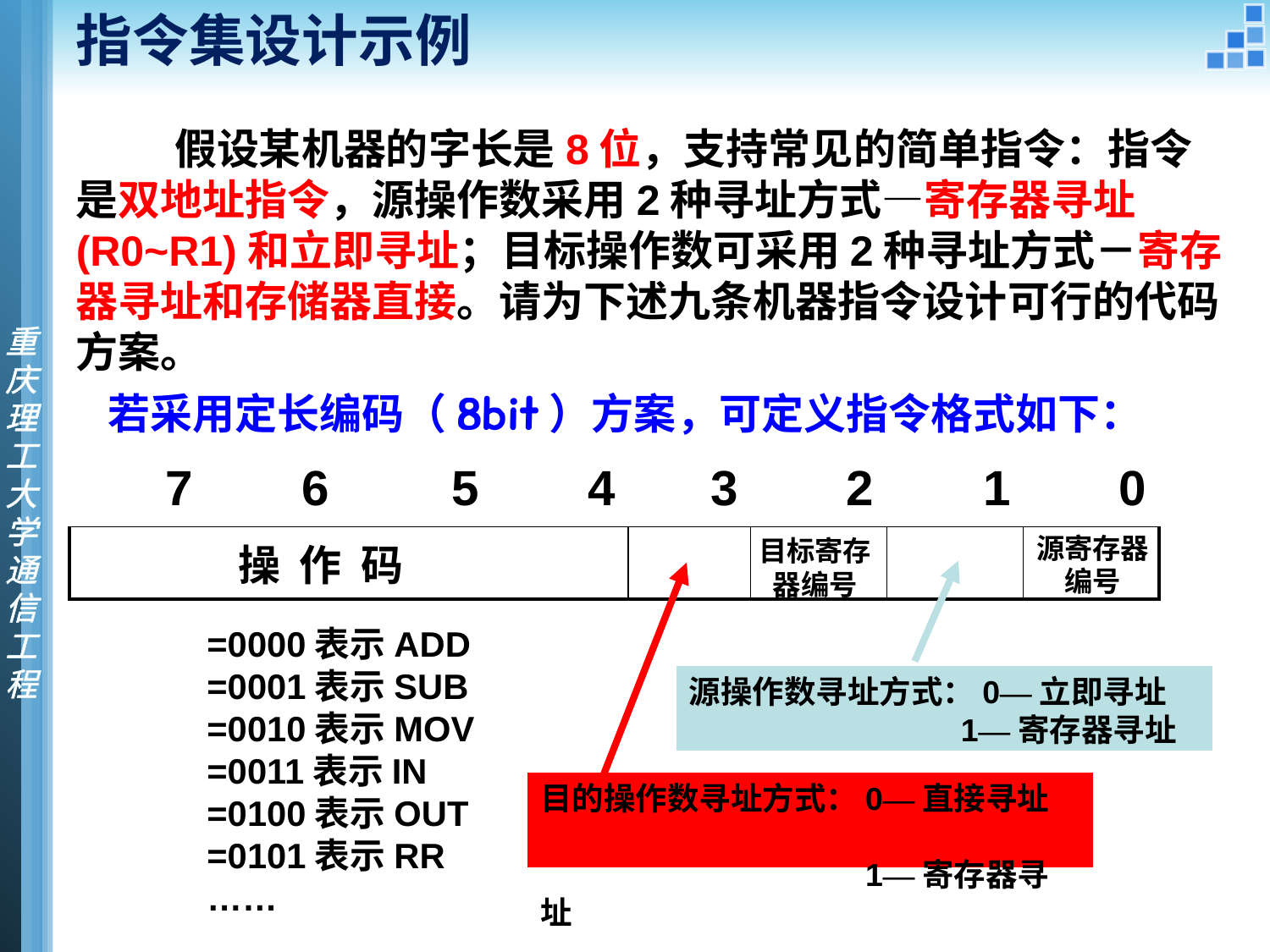

指令集设计示例
    假设某机器的字长是8位，支持常见的简单指令：指令是双地址指令，源操作数采用2种寻址方式—寄存器寻址(R0~R1)和立即寻址；目标操作数可采用2种寻址方式－寄存器寻址和存储器直接。请为下述九条机器指令设计可行的代码方案。
若采用定长编码（8bit）方案，可定义指令格式如下：
| 7 | 6 | 5 | 4 | 3 | 2 | 1 | 0 |
| --- | --- | --- | --- | --- | --- | --- | --- |
|  |  |  |  |  |  |  |  |
源寄存器编号
操  作  码
目标寄存器编号

源操作数寻址方式：0—立即寻址
		  1—寄存器寻址

目的操作数寻址方式：0—直接寻址
　　　　　　　　　　1—寄存器寻址
=0000表示ADD
=0001表示SUB
=0010表示MOV
=0011表示IN
=0100表示OUT
=0101表示RR
……